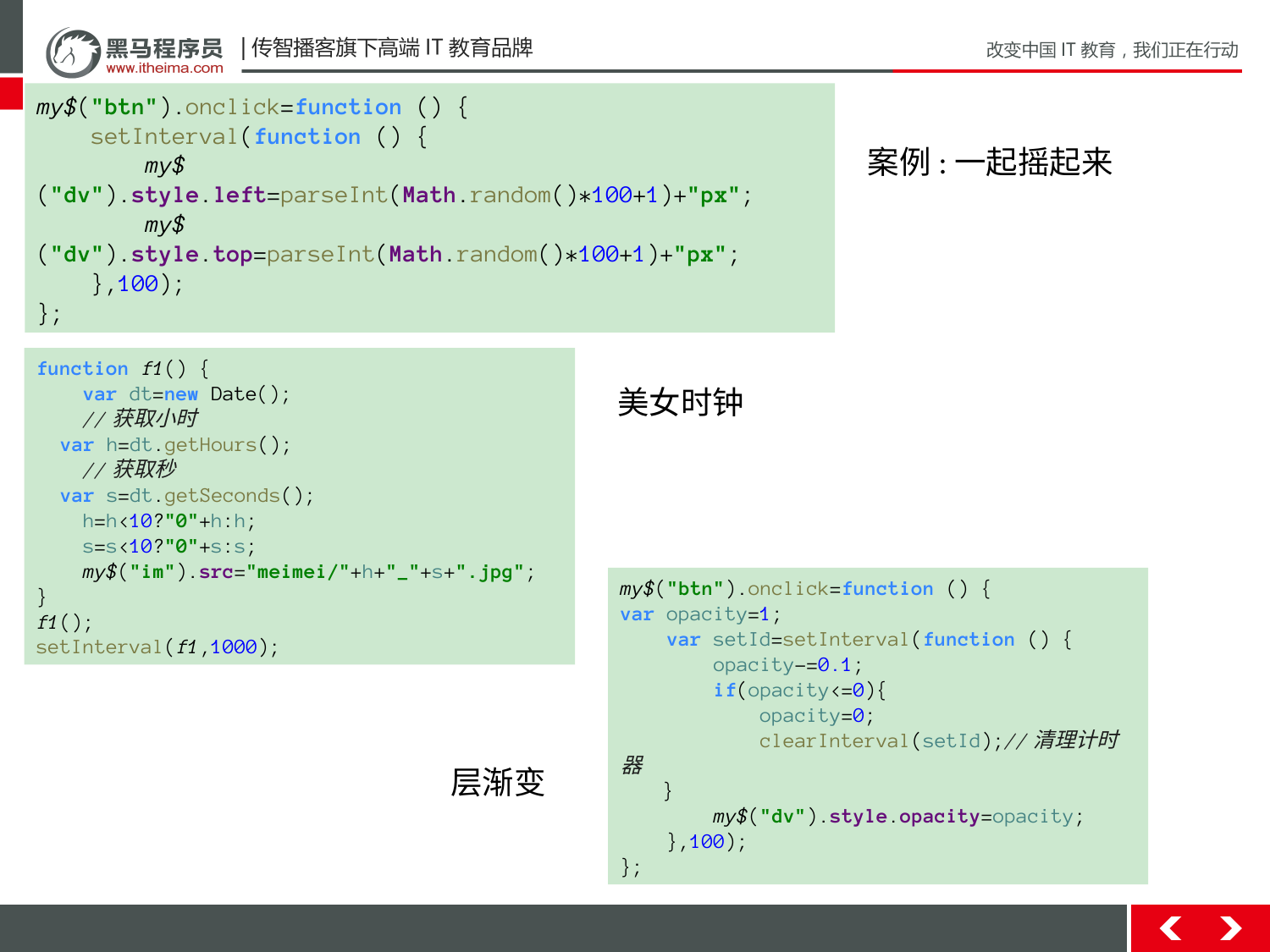

my$("btn").onclick=function () {
    setInterval(function () {
        my$("dv").style.left=parseInt(Math.random()*100+1)+"px";
        my$("dv").style.top=parseInt(Math.random()*100+1)+"px";
    },100);
};
案例:一起摇起来
function f1() {
    var dt=new Date();
    //获取小时
    var h=dt.getHours();
    //获取秒
    var s=dt.getSeconds();
    h=h<10?"0"+h:h;
    s=s<10?"0"+s:s;
    my$("im").src="meimei/"+h+"_"+s+".jpg";
}
f1();
setInterval(f1,1000);
美女时钟
my$("btn").onclick=function () {
var opacity=1;
    var setId=setInterval(function () {
        opacity-=0.1;
        if(opacity<=0){
            opacity=0;
            clearInterval(setId);//清理计时器
        }
        my$("dv").style.opacity=opacity;
    },100);
};
层渐变